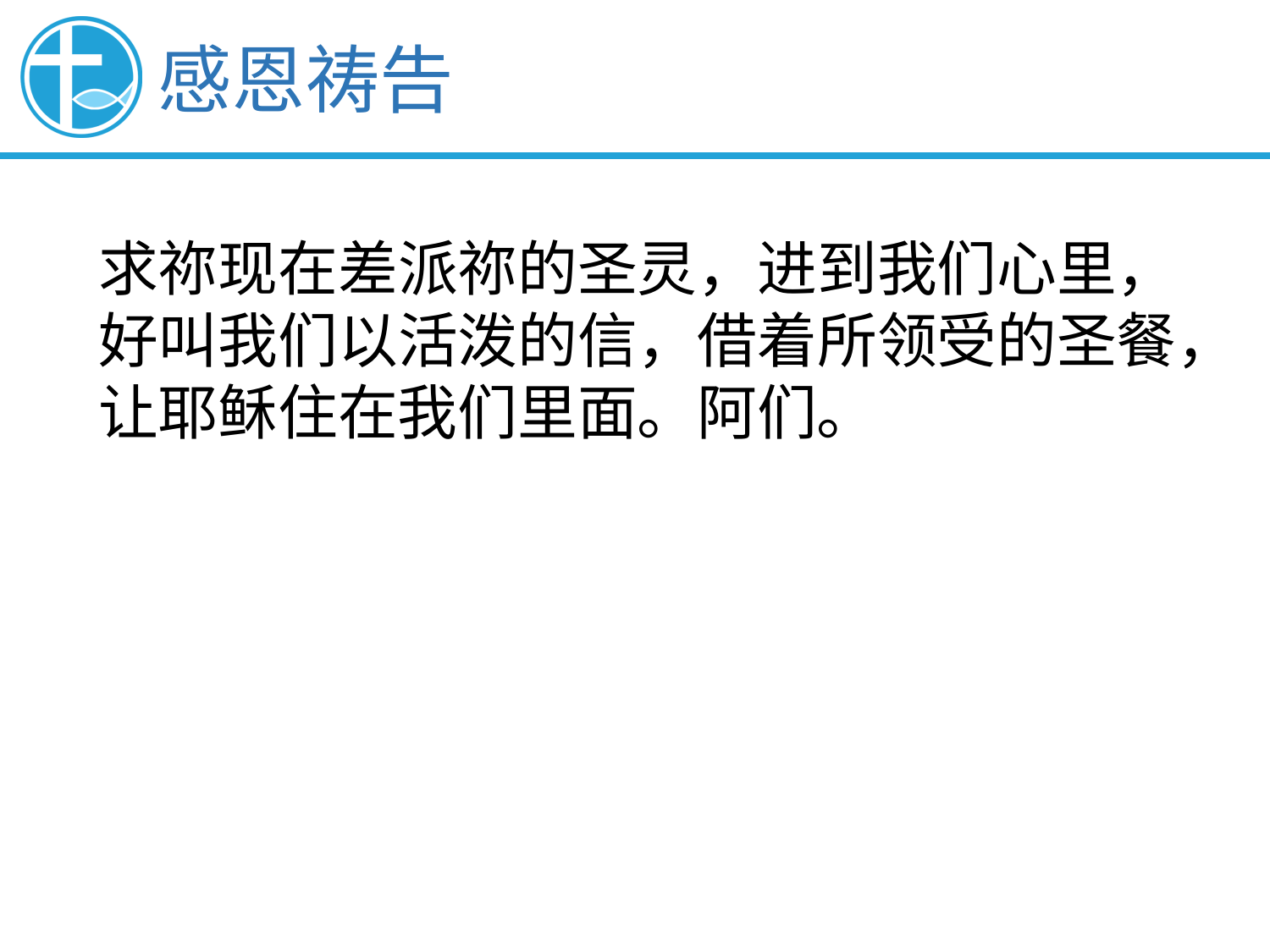

感恩祷告
求祢现在差派祢的圣灵，进到我们心里，好叫我们以活泼的信，借着所领受的圣餐，让耶稣住在我们里面。阿们。